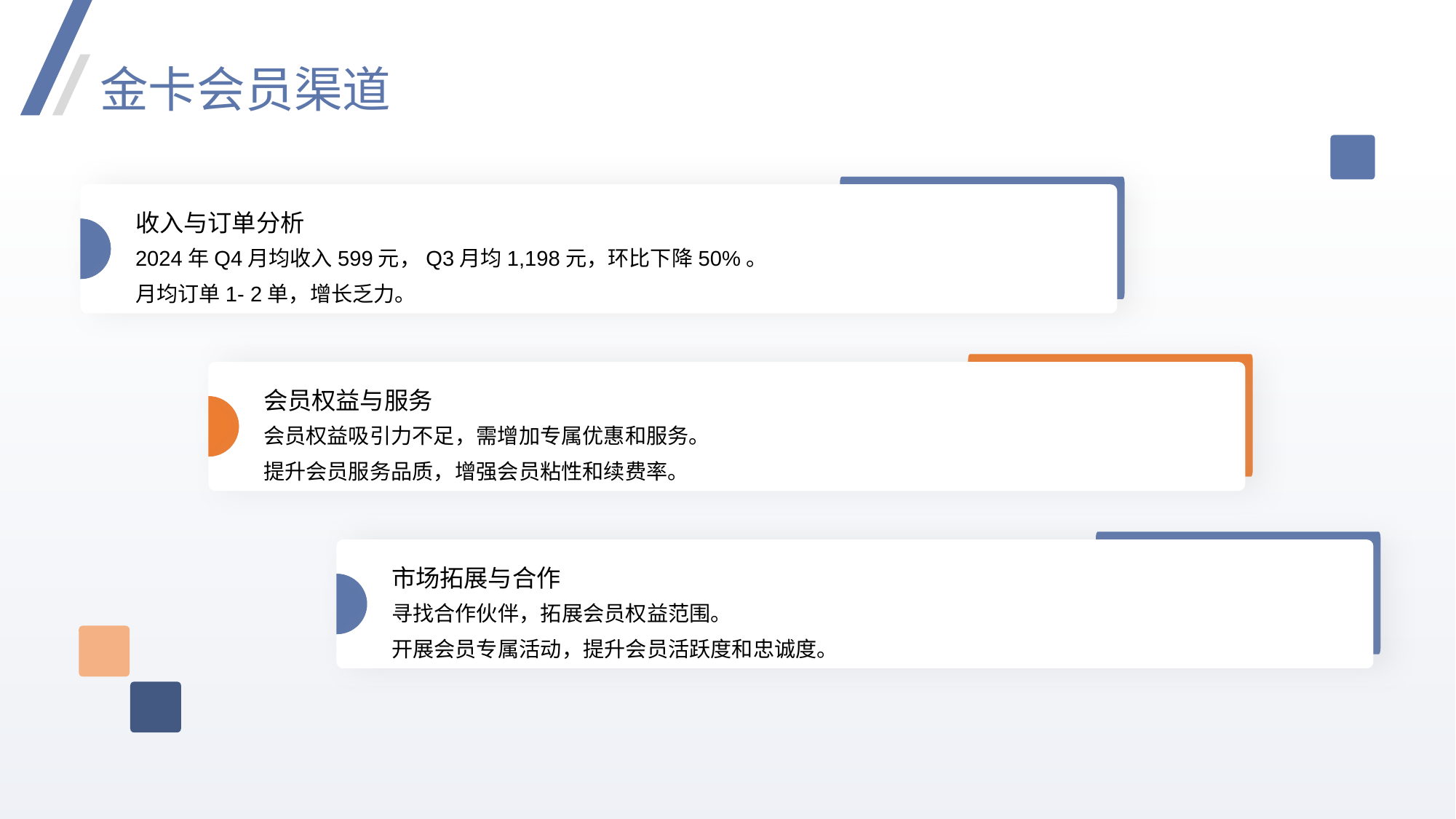

金卡会员渠道

收入与订单分析

2024年Q4月均收入599元，Q3月均1,198元，环比下降50%。
月均订单1- 2单，增长乏力。

会员权益与服务

会员权益吸引力不足，需增加专属优惠和服务。
提升会员服务品质，增强会员粘性和续费率。

市场拓展与合作

寻找合作伙伴，拓展会员权益范围。
开展会员专属活动，提升会员活跃度和忠诚度。